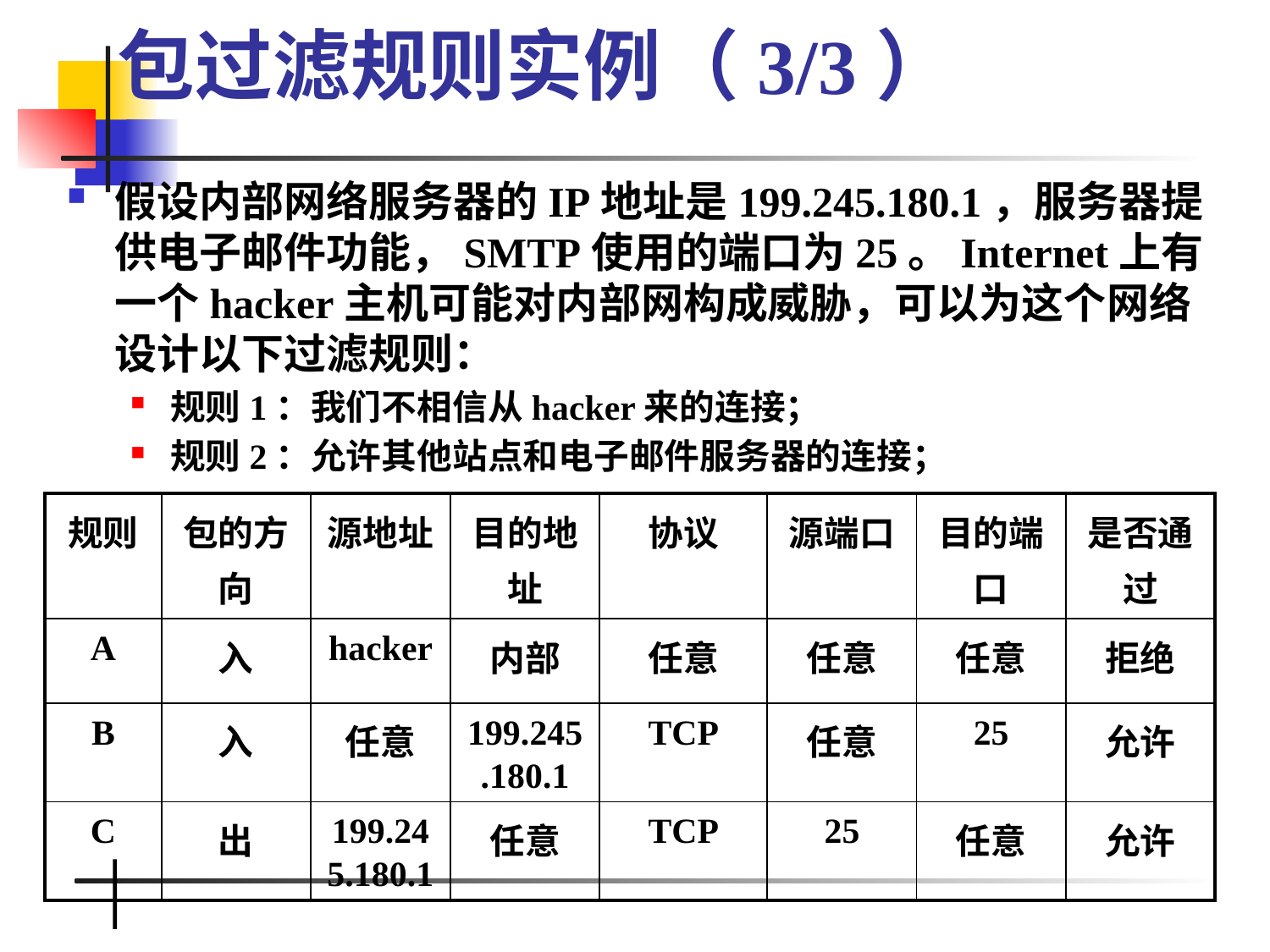

# 包过滤规则实例（3/3）
假设内部网络服务器的IP地址是199.245.180.1，服务器提供电子邮件功能，SMTP使用的端口为25。Internet上有一个hacker主机可能对内部网构成威胁，可以为这个网络设计以下过滤规则：
规则1：我们不相信从hacker来的连接；
规则2：允许其他站点和电子邮件服务器的连接；

| 规则 | 包的方向 | 源地址 | 目的地址 | 协议 | 源端口 | 目的端口 | 是否通过 |
| --- | --- | --- | --- | --- | --- | --- | --- |
| A | 入 | hacker | 内部 | 任意 | 任意 | 任意 | 拒绝 |
| B | 入 | 任意 | 199.245.180.1 | TCP | 任意 | 25 | 允许 |
| C | 出 | 199.245.180.1 | 任意 | TCP | 25 | 任意 | 允许 |